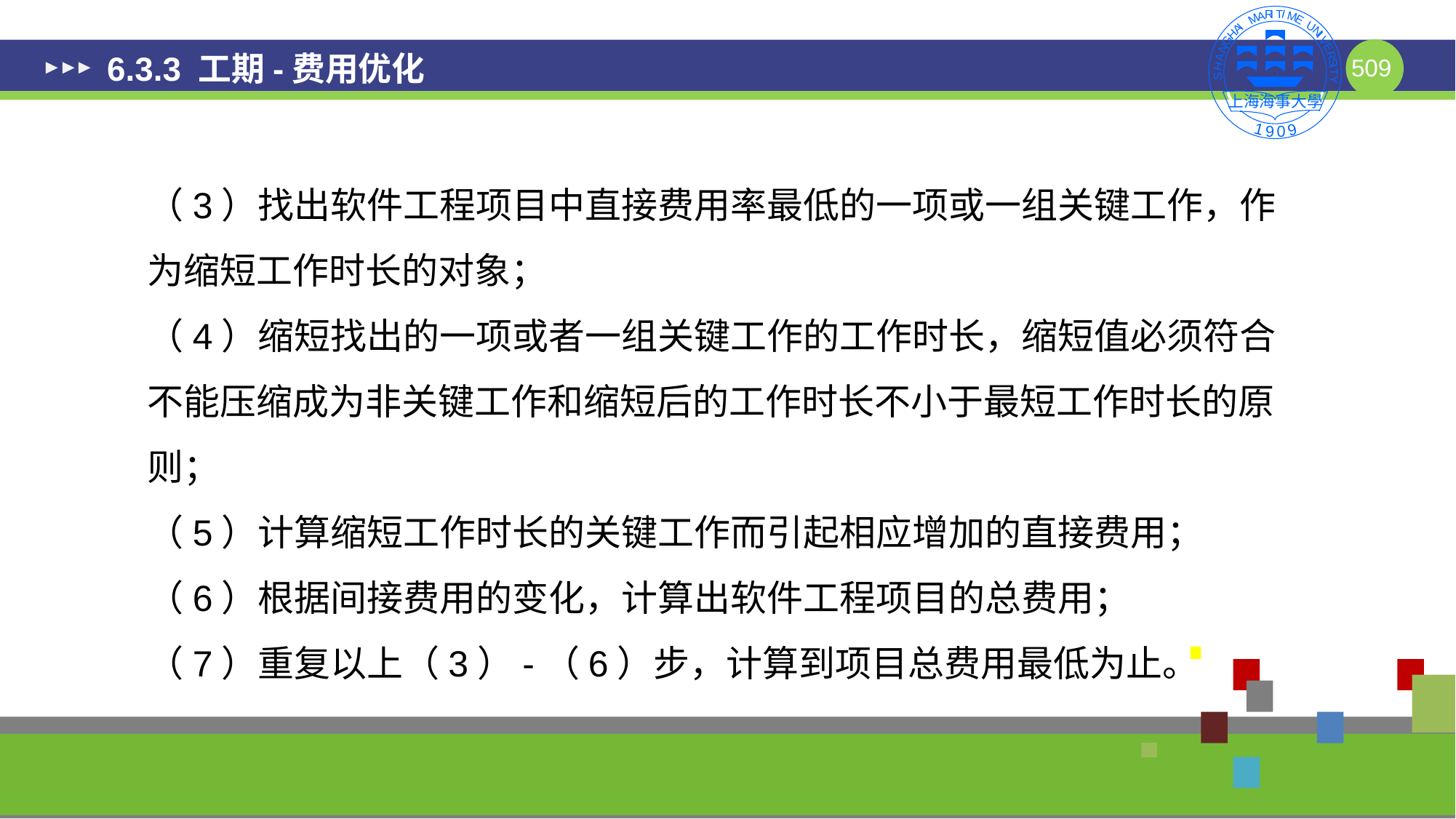

# 6.3.3 工期-费用优化
（3）找出软件工程项目中直接费用率最低的一项或一组关键工作，作为缩短工作时长的对象；
（4）缩短找出的一项或者一组关键工作的工作时长，缩短值必须符合不能压缩成为非关键工作和缩短后的工作时长不小于最短工作时长的原则；
（5）计算缩短工作时长的关键工作而引起相应增加的直接费用；
（6）根据间接费用的变化，计算出软件工程项目的总费用；
（7）重复以上（3）-（6）步，计算到项目总费用最低为止。

509